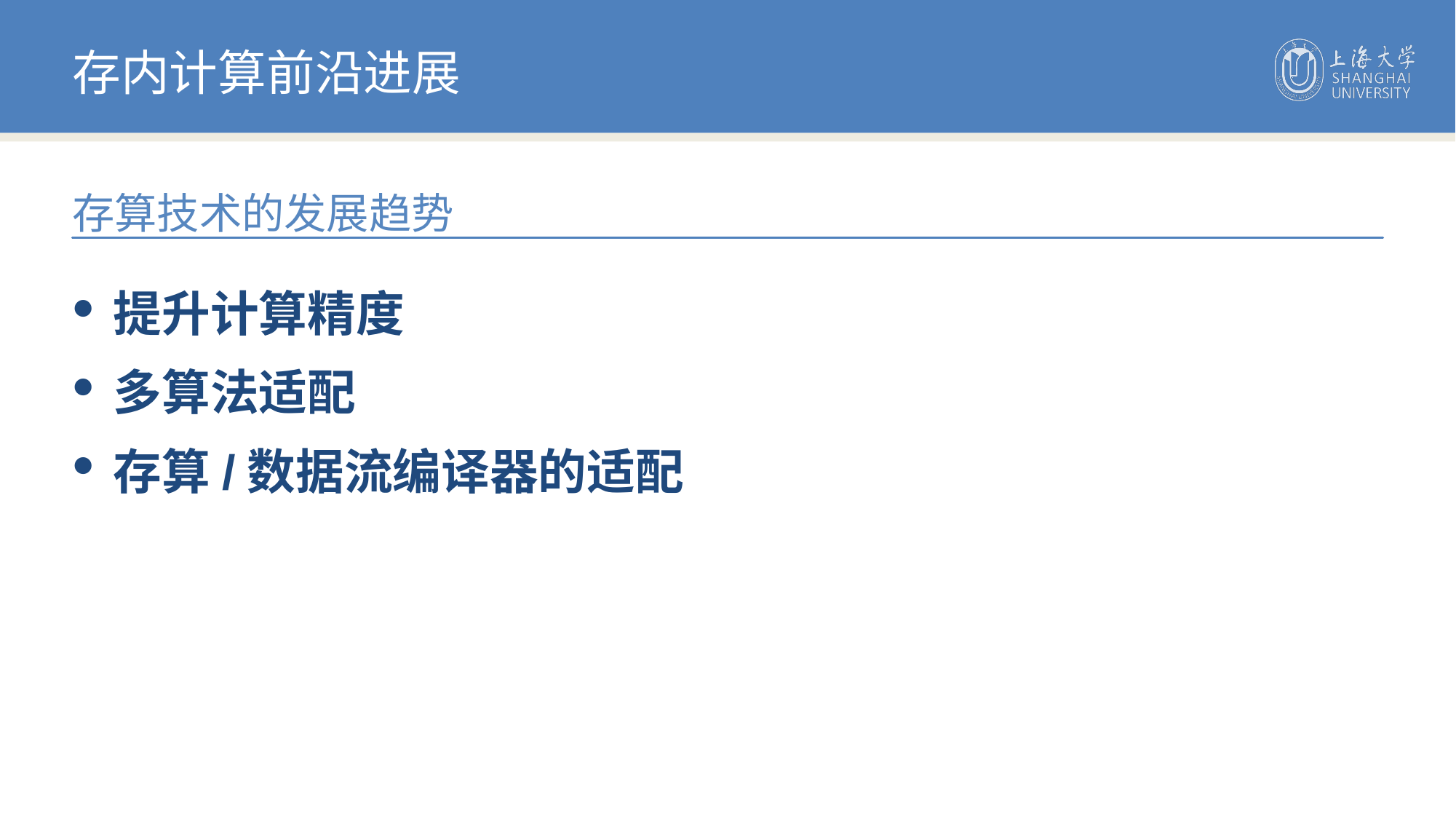

存内计算前沿进展
存算技术的发展趋势
提升计算精度
多算法适配
存算/数据流编译器的适配